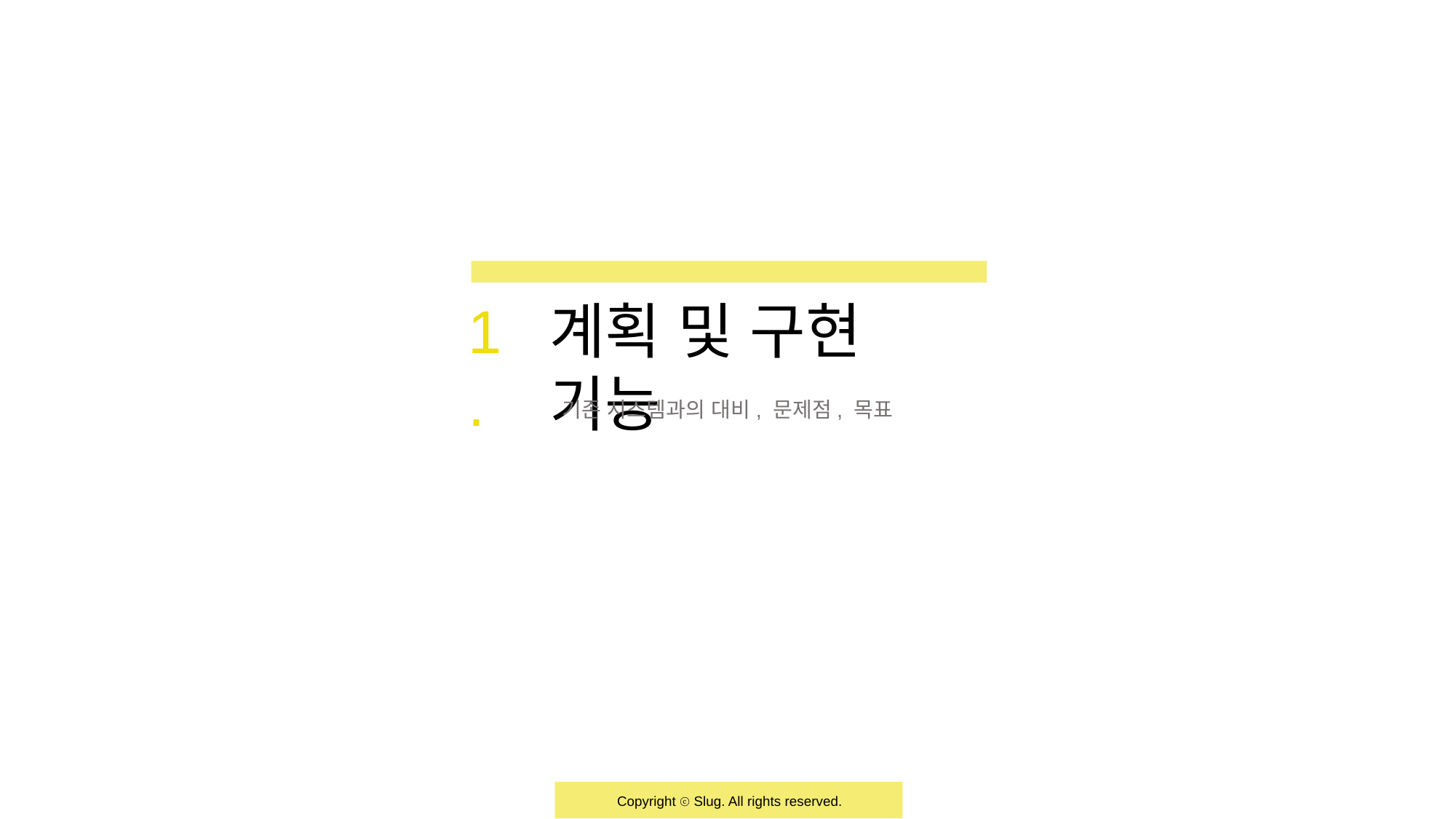

계획 및 구현 기능
1.
기존 시스템과의 대비, 문제점, 목표

Copyright ⓒ Slug. All rights reserved.